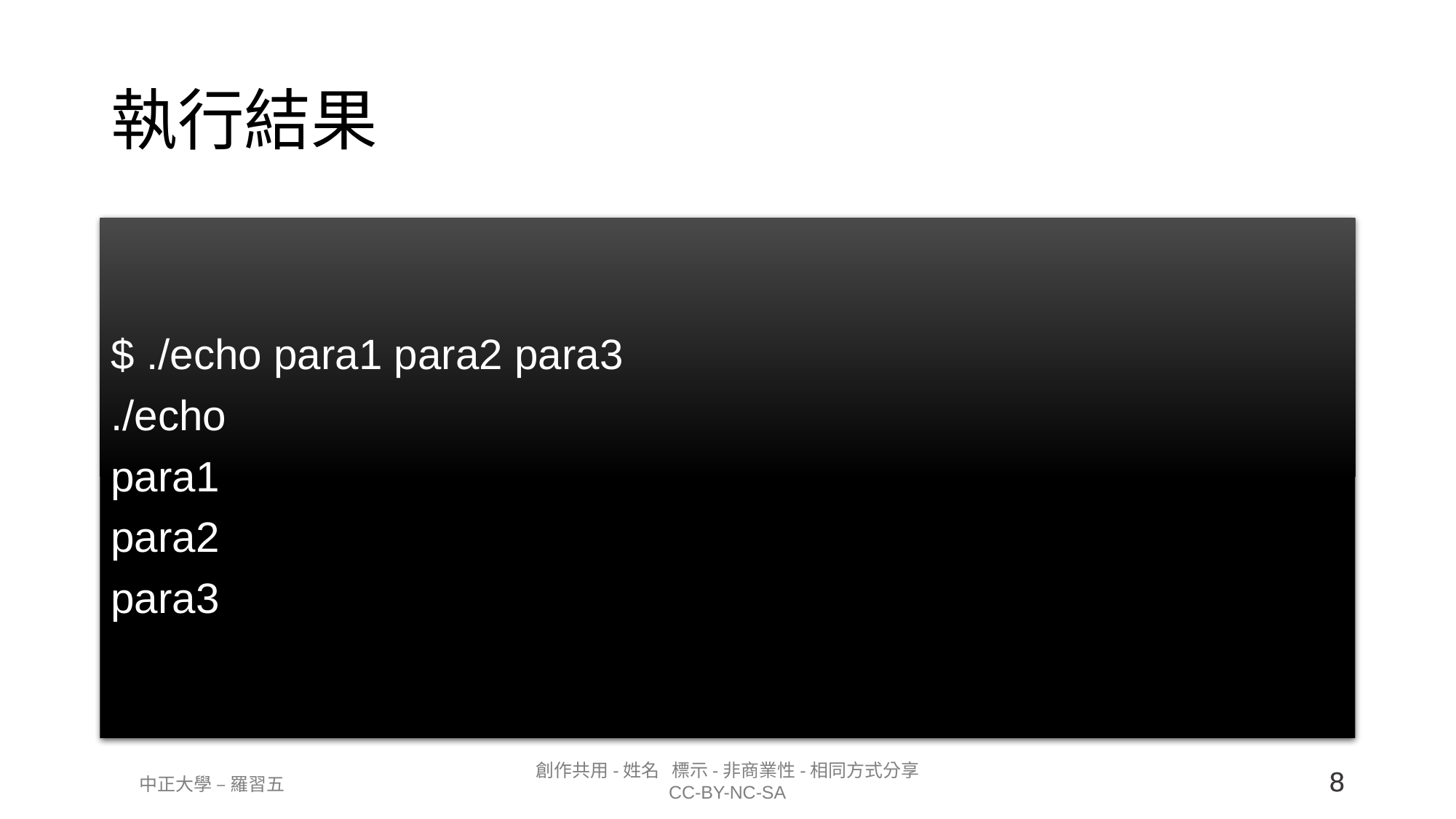

# 執行結果
$ ./echo para1 para2 para3
./echo
para1
para2
para3